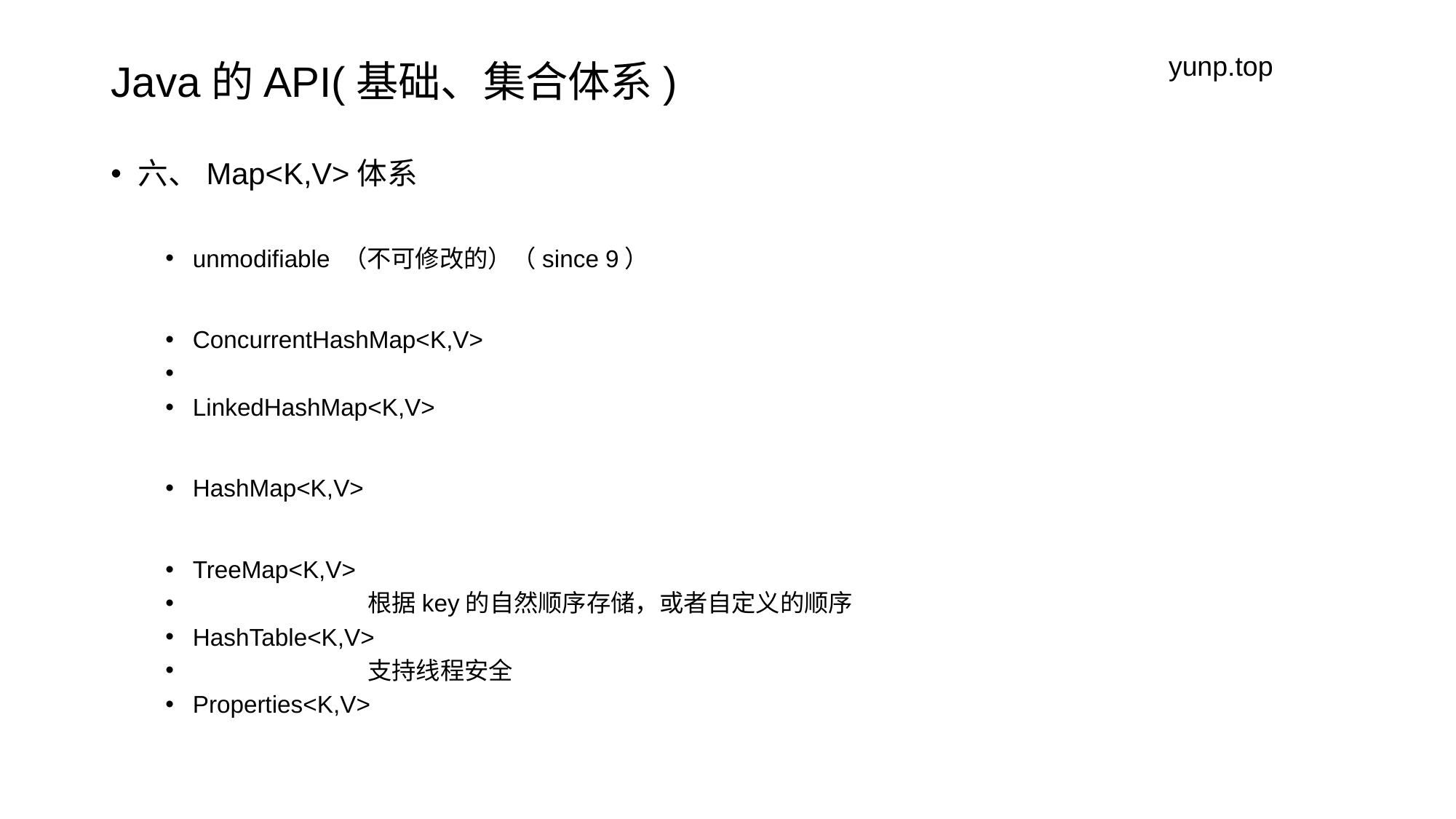

# Java的API(基础、集合体系)
yunp.top
六、Map<K,V>体系

unmodifiable （不可修改的）（since 9）

ConcurrentHashMap<K,V>

LinkedHashMap<K,V>

HashMap<K,V>

TreeMap<K,V>
                               根据key的自然顺序存储，或者自定义的顺序
HashTable<K,V>
                               支持线程安全
Properties<K,V>